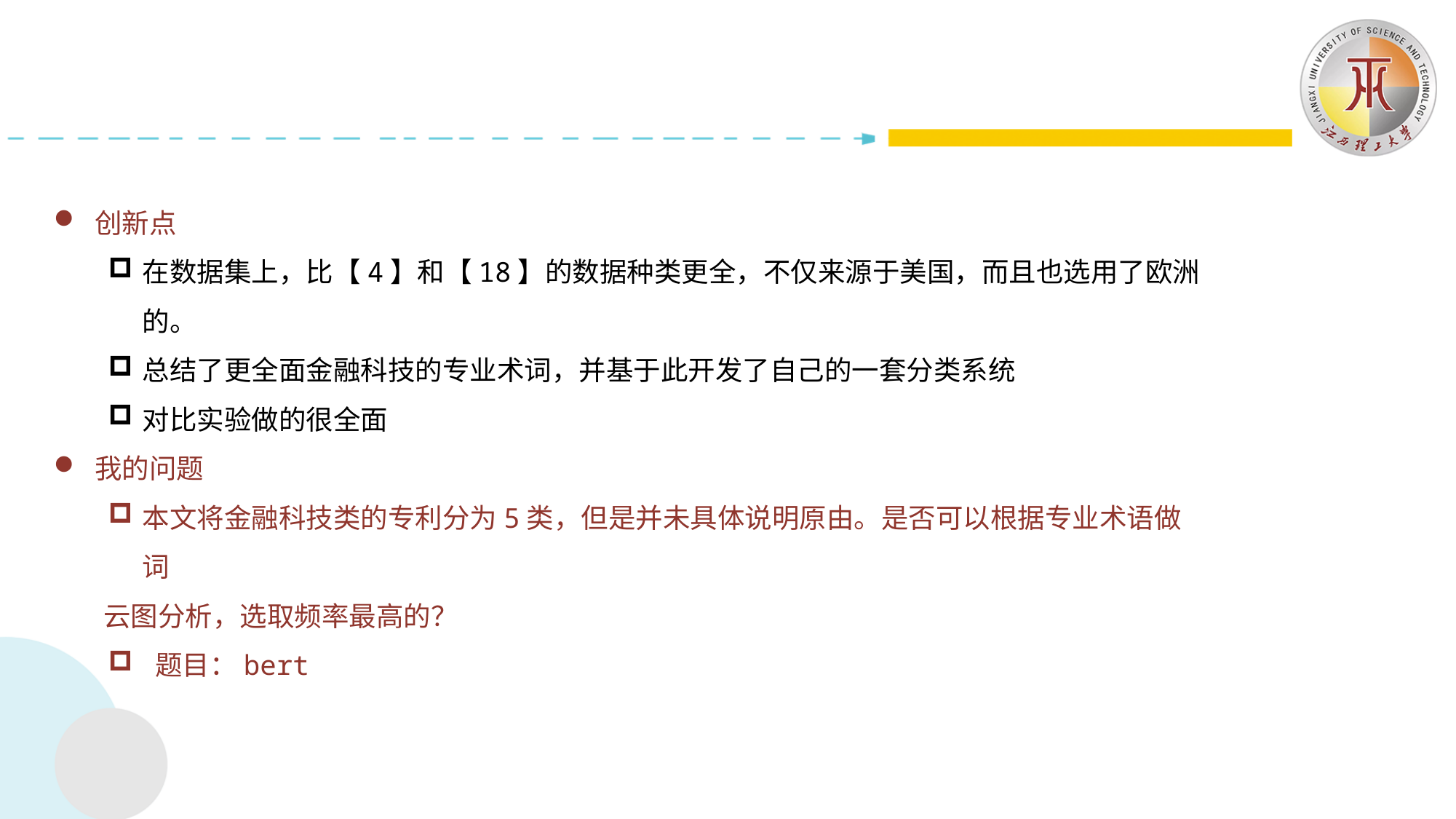

创新点
在数据集上，比【4】和【18】的数据种类更全，不仅来源于美国，而且也选用了欧洲的。
总结了更全面金融科技的专业术词，并基于此开发了自己的一套分类系统
对比实验做的很全面
我的问题
本文将金融科技类的专利分为5类，但是并未具体说明原由。是否可以根据专业术语做词
       云图分析，选取频率最高的？
 题目：bert